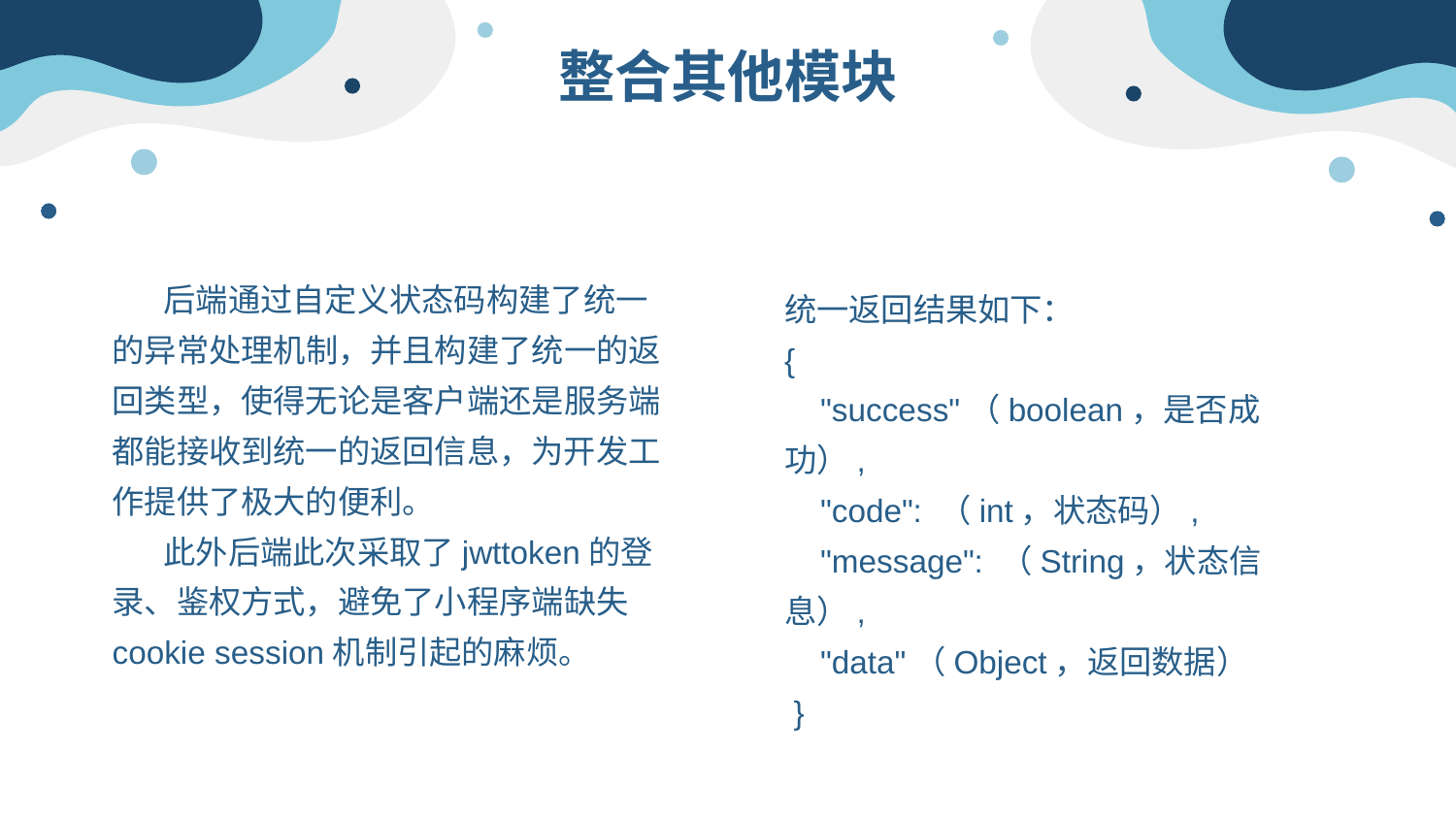

# 整合其他模块

统一返回结果如下：
{
    "success"（boolean，是否成功）,
    "code": （int，状态码）,
    "message": （String，状态信息）,
    "data"（Object，返回数据）
 }
      后端通过自定义状态码构建了统一的异常处理机制，并且构建了统一的返回类型，使得无论是客户端还是服务端都能接收到统一的返回信息，为开发工作提供了极大的便利。
      此外后端此次采取了jwttoken的登录、鉴权方式，避免了小程序端缺失cookie session机制引起的麻烦。